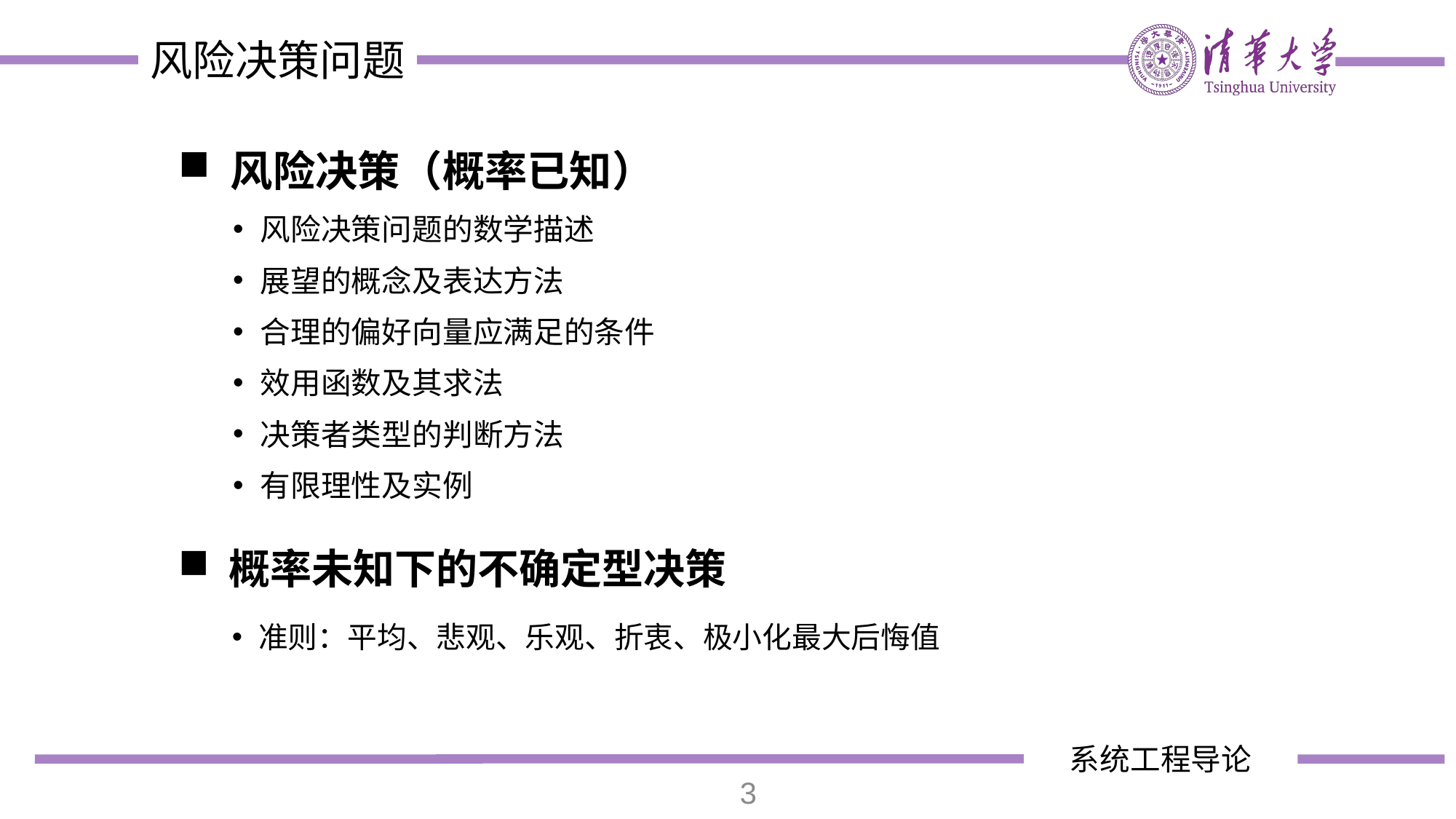

风险决策（概率已知）
风险决策问题的数学描述
展望的概念及表达方法
合理的偏好向量应满足的条件
效用函数及其求法
决策者类型的判断方法
有限理性及实例

 概率未知下的不确定型决策
准则：平均、悲观、乐观、折衷、极小化最大后悔值